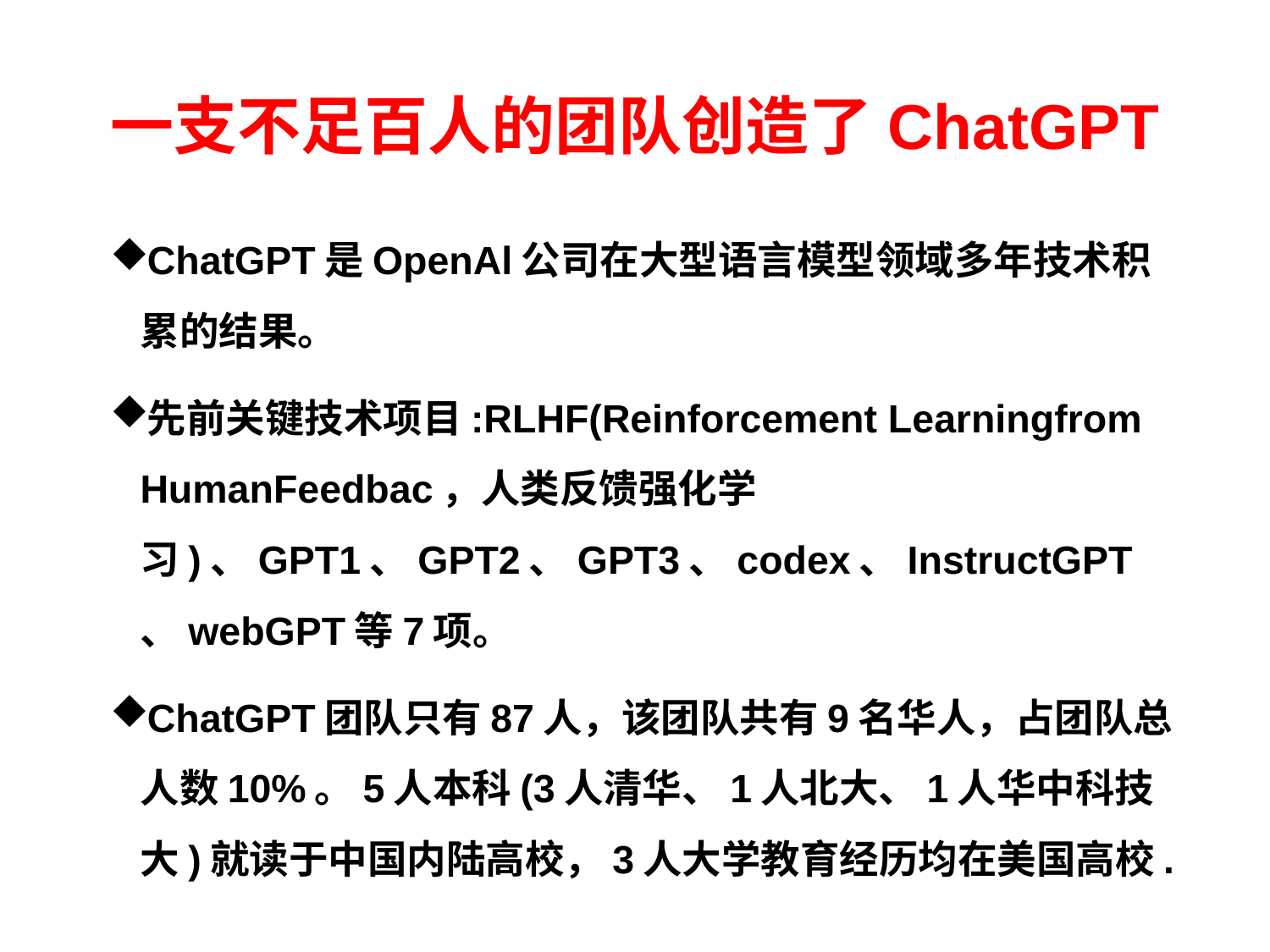

# 一支不足百人的团队创造了ChatGPT
ChatGPT是OpenAl公司在大型语言模型领域多年技术积累的结果。
先前关键技术项目:RLHF(Reinforcement Learningfrom HumanFeedbac，人类反馈强化学习)、GPT1、GPT2、GPT3、codex、InstructGPT、webGPT等7项。
ChatGPT团队只有87人，该团队共有9名华人，占团队总人数10%。5人本科(3人清华、1人北大、1人华中科技大)就读于中国内陆高校，3人大学教育经历均在美国高校.